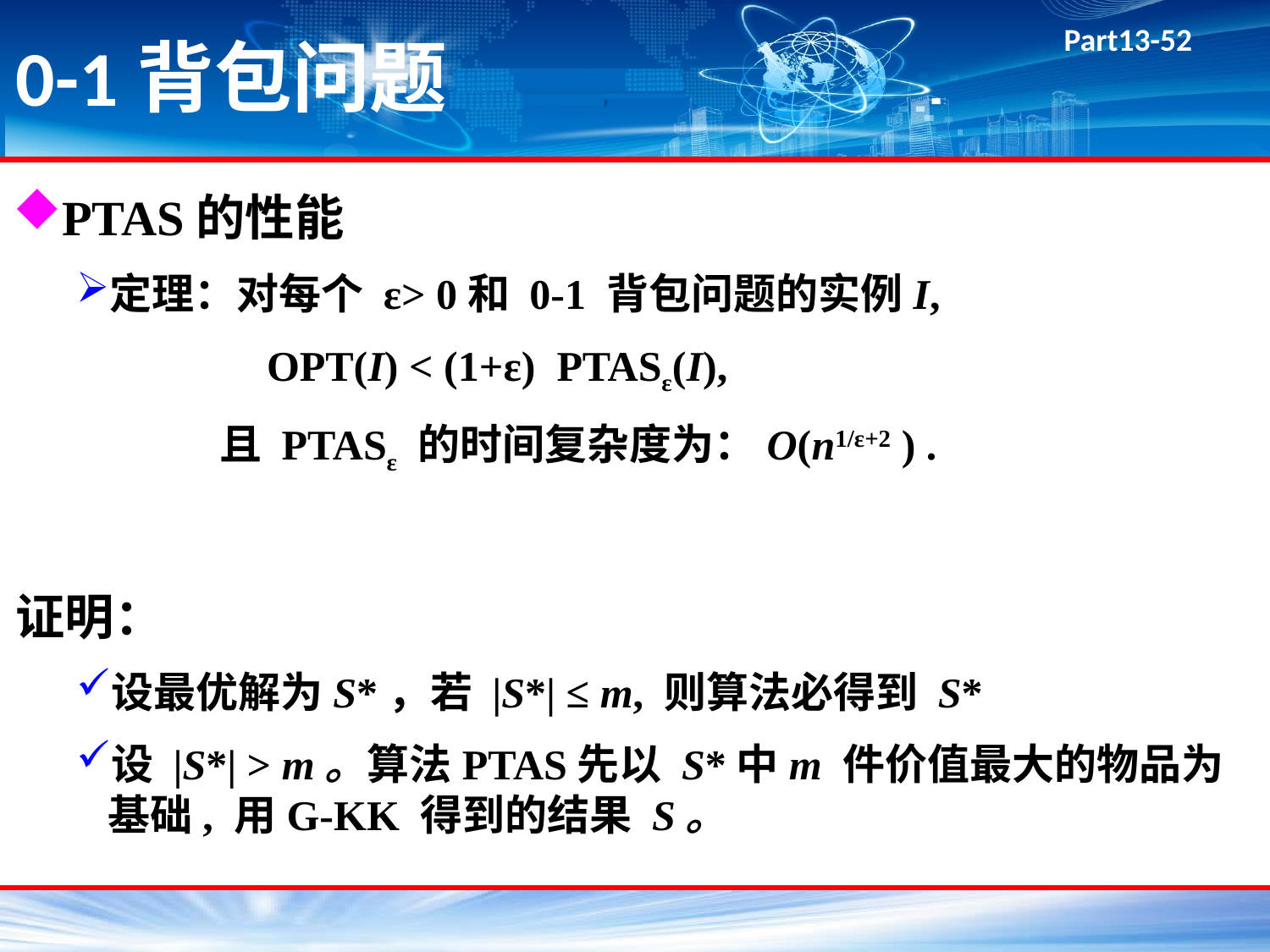

# 0-1背包问题
PTAS的性能
定理：对每个 ε> 0和 0-1 背包问题的实例I,
                  OPT(I) < (1+ε)  PTASε(I),
              且 PTASε 的时间复杂度为：O(n1/ε+2 ) .

证明：
设最优解为S*，若 |S*| ≤ m, 则算法必得到 S*
设 |S*| > m。算法PTAS先以 S*中m 件价值最大的物品为基础, 用G-KK 得到的结果 S。